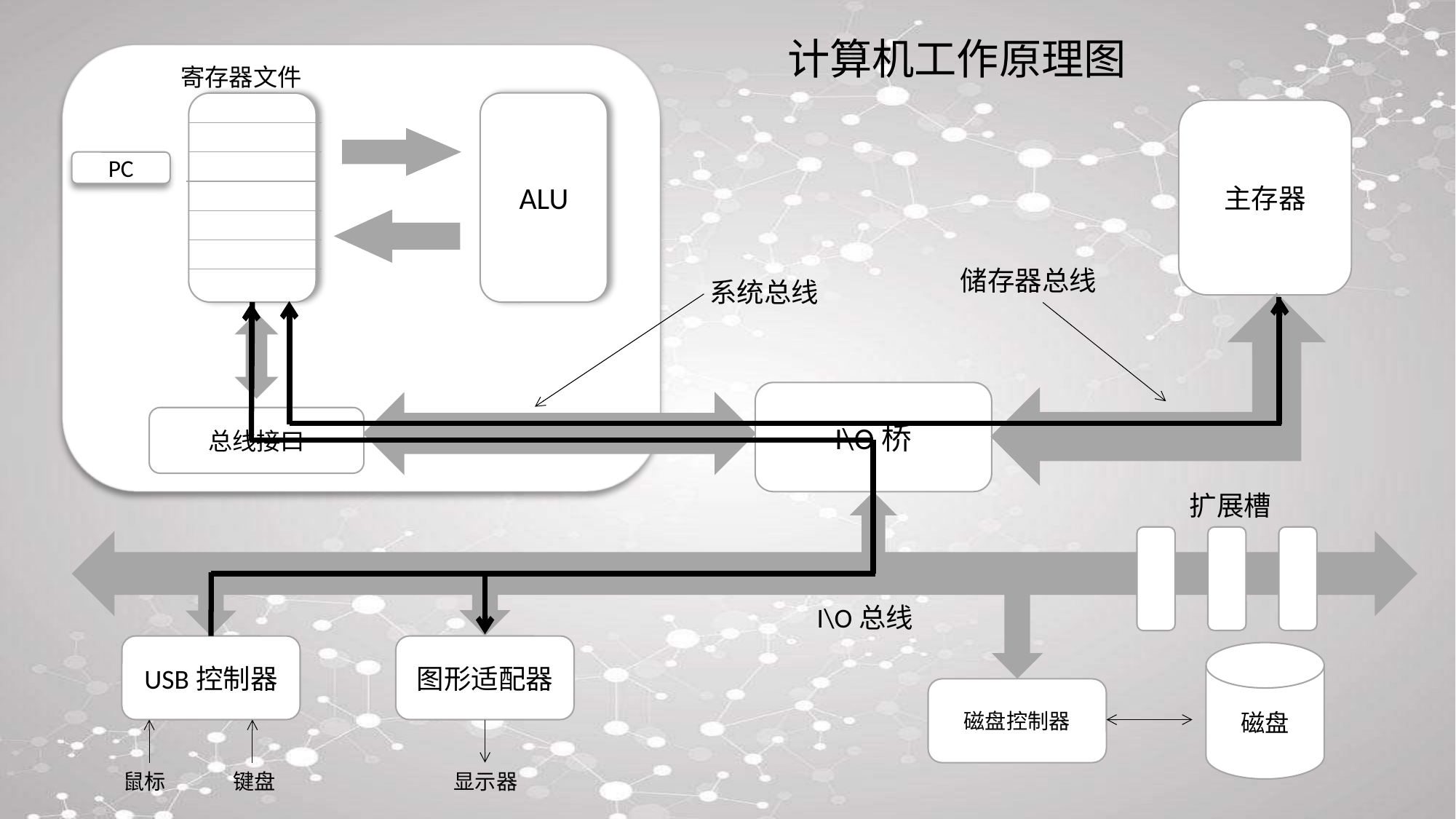

计算机工作原理图

寄存器文件
ALU

PC

总线接口
主存器
储存器总线
系统总线

I\O桥

I\O总线
USB控制器
图形适配器
磁盘
磁盘控制器
鼠标
键盘
显示器
扩展槽